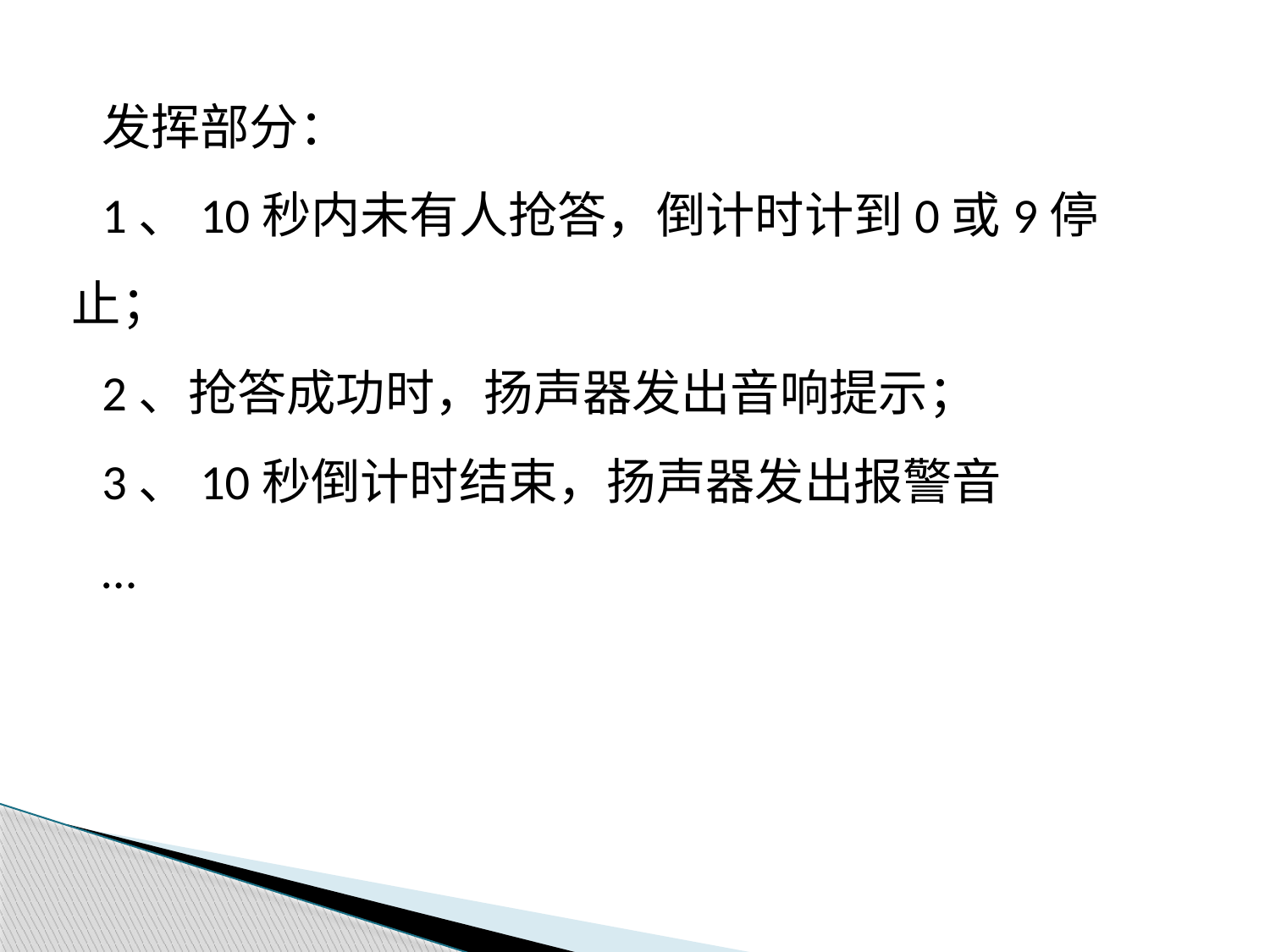

发挥部分：
1、10秒内未有人抢答，倒计时计到0或9停止；
2、抢答成功时，扬声器发出音响提示；
3、10秒倒计时结束，扬声器发出报警音
…